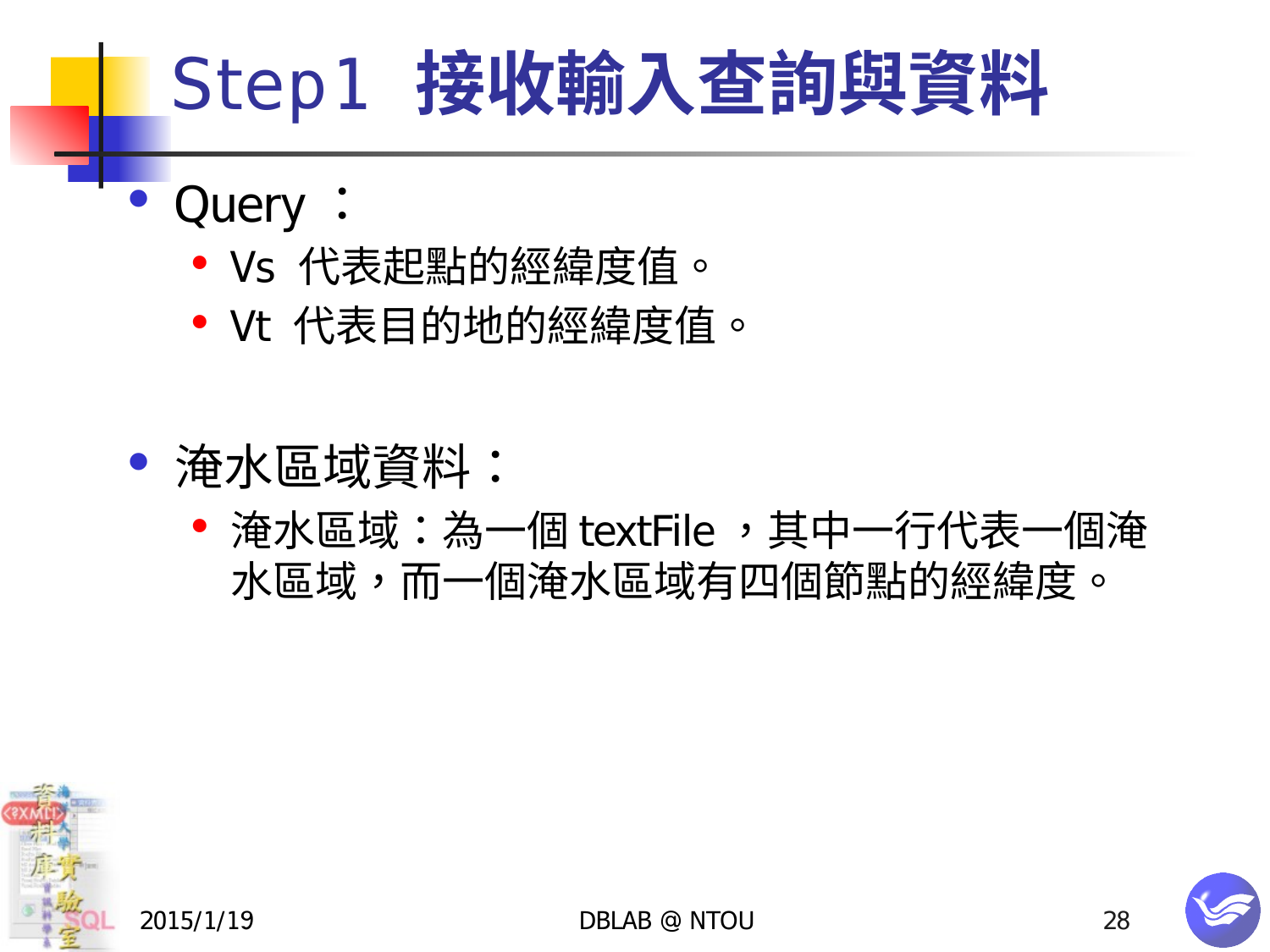

# Step1 接收輸入查詢與資料
Query：
Vs 代表起點的經緯度值。
Vt 代表目的地的經緯度值。

淹水區域資料：
淹水區域：為一個textFile，其中一行代表一個淹水區域，而一個淹水區域有四個節點的經緯度。
2015/1/19
DBLAB @ NTOU
28